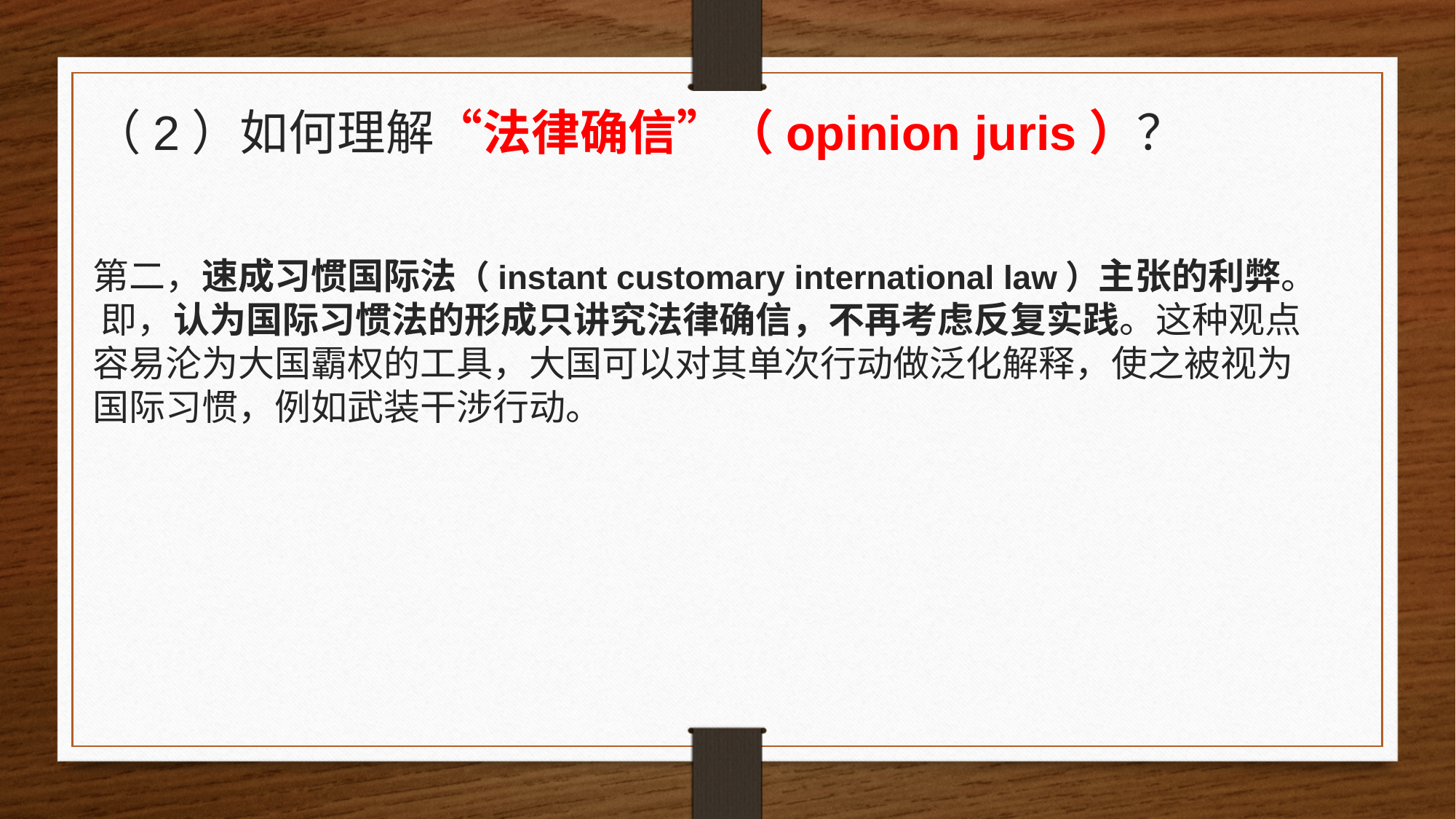

（2）如何理解“法律确信”（opinion juris）？

第二，速成习惯国际法（instant customary international law）主张的利弊。 即，认为国际习惯法的形成只讲究法律确信，不再考虑反复实践。这种观点容易沦为大国霸权的工具，大国可以对其单次行动做泛化解释，使之被视为国际习惯，例如武装干涉行动。